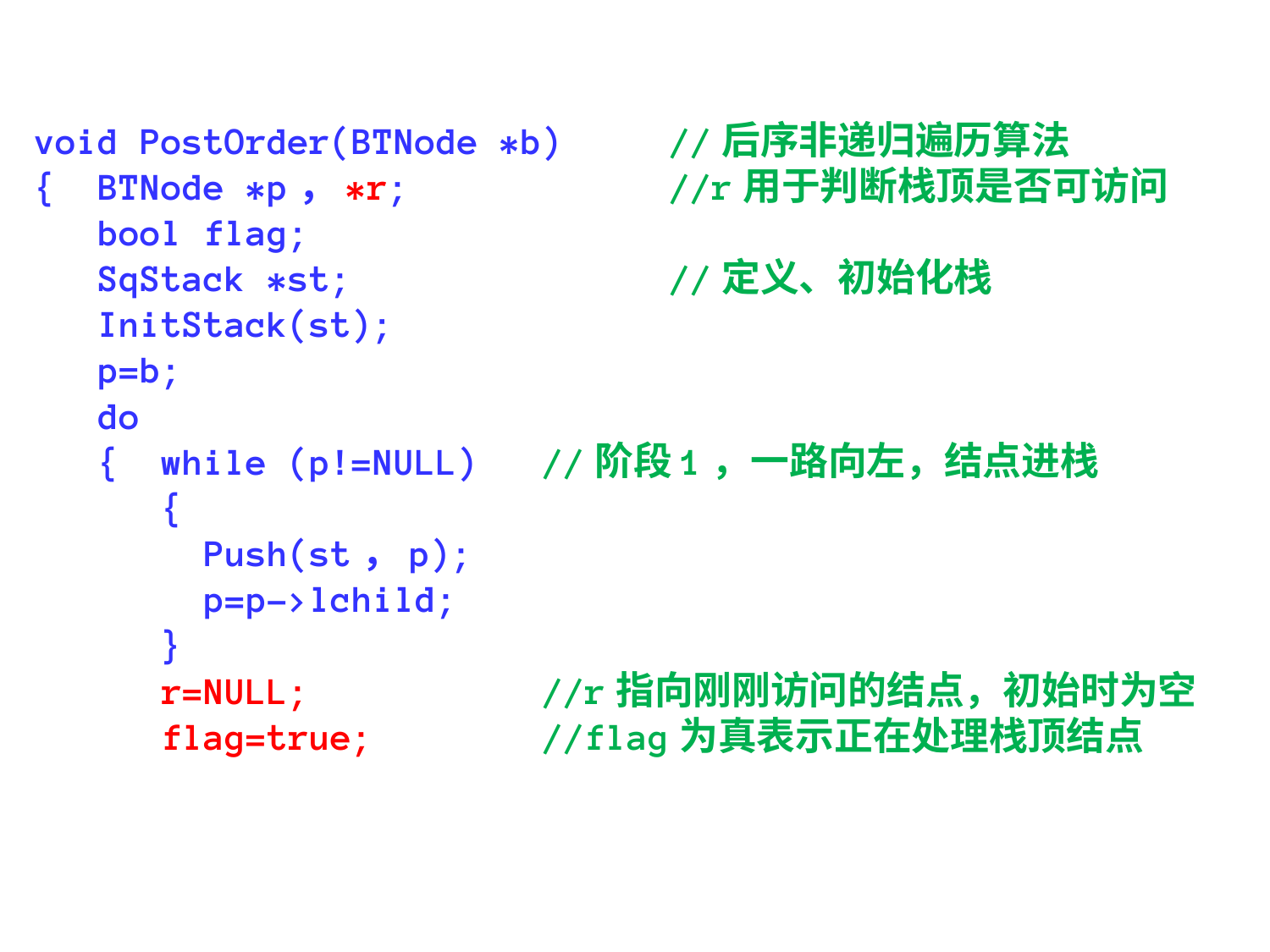

void PostOrder(BTNode *b)	//后序非递归遍历算法
{  BTNode *p，*r;			//r用于判断栈顶是否可访问
   bool flag;
   SqStack *st;			//定义、初始化栈
   InitStack(st);
   p=b;
   do
   {  while (p!=NULL)	//阶段1，一路向左，结点进栈
      {
 	  Push(st，p);
 	  p=p->lchild;
      }
      r=NULL;		//r指向刚刚访问的结点，初始时为空
      flag=true;		//flag为真表示正在处理栈顶结点